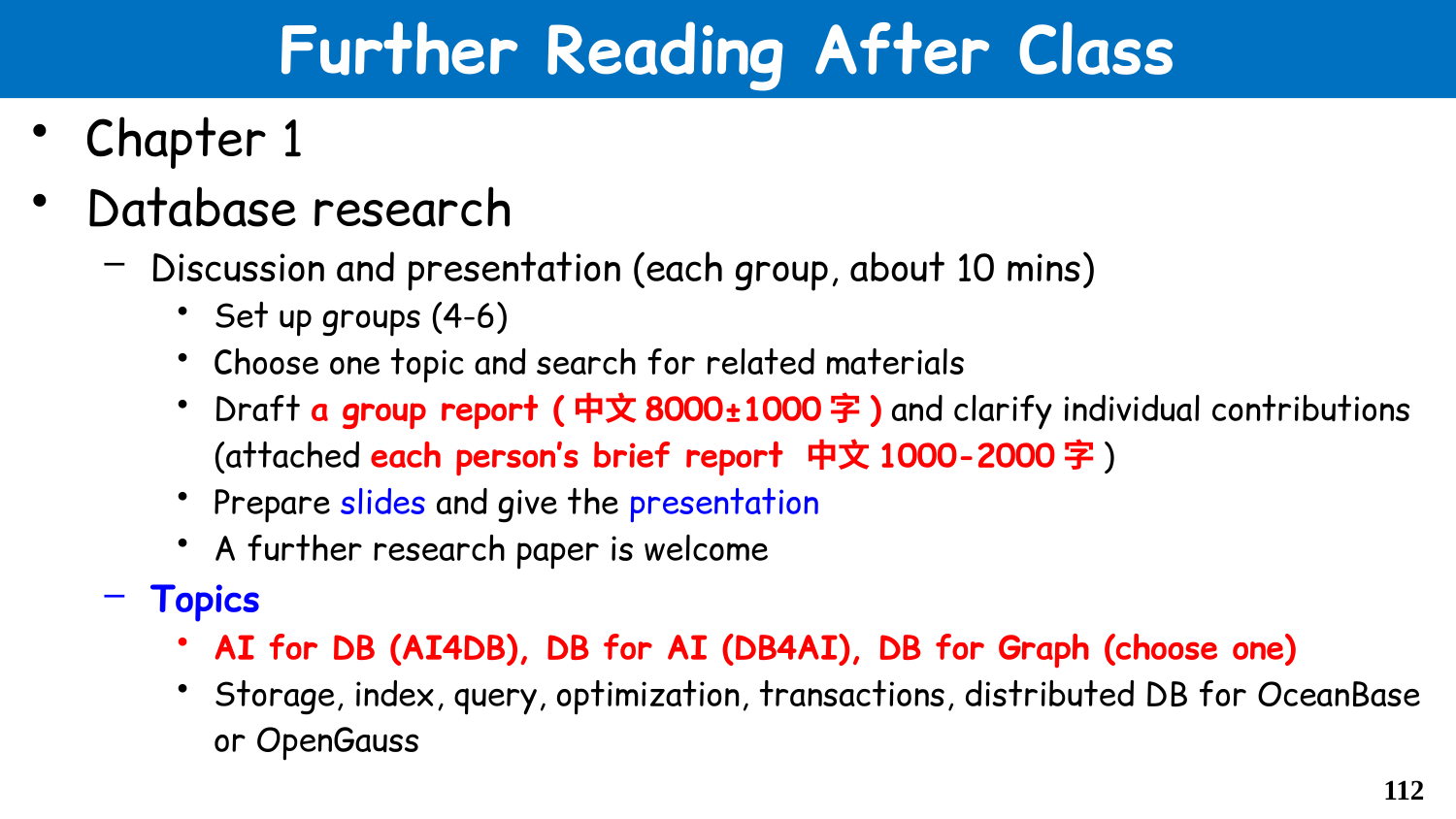

# Further Reading After Class
Chapter 1
Database research
Discussion and presentation (each group, about 10 mins)
Set up groups (4-6)
Choose one topic and search for related materials
Draft a group report (中文8000±1000字) and clarify individual contributions (attached each person’s brief report 中文1000-2000字)
Prepare slides and give the presentation
A further research paper is welcome
Topics
AI for DB (AI4DB), DB for AI (DB4AI), DB for Graph (choose one)
Storage, index, query, optimization, transactions, distributed DB for OceanBase or OpenGauss